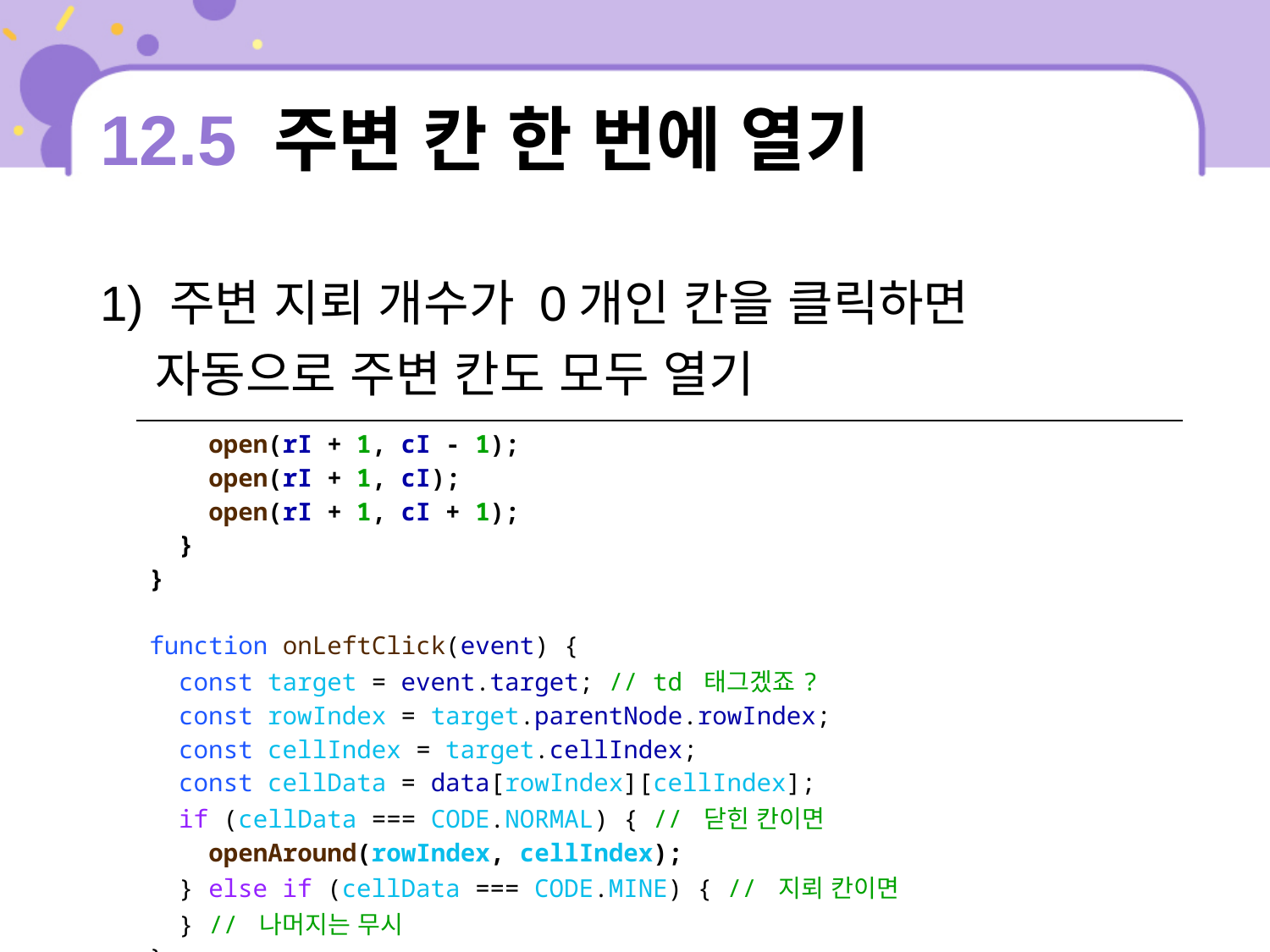

# 12.5 주변 칸 한 번에 열기
1) 주변 지뢰 개수가 0개인 칸을 클릭하면
    자동으로 주변 칸도 모두 열기

| open(rI + 1, cI - 1); open(rI + 1, cI); open(rI + 1, cI + 1); } } function onLeftClick(event) { const target = event.target; // td 태그겠죠? const rowIndex = target.parentNode.rowIndex; const cellIndex = target.cellIndex; const cellData = data[rowIndex][cellIndex]; if (cellData === CODE.NORMAL) { // 닫힌 칸이면 openAround(rowIndex, cellIndex); } else if (cellData === CODE.MINE) { // 지뢰 칸이면 } // 나머지는 무시 } |
| --- |